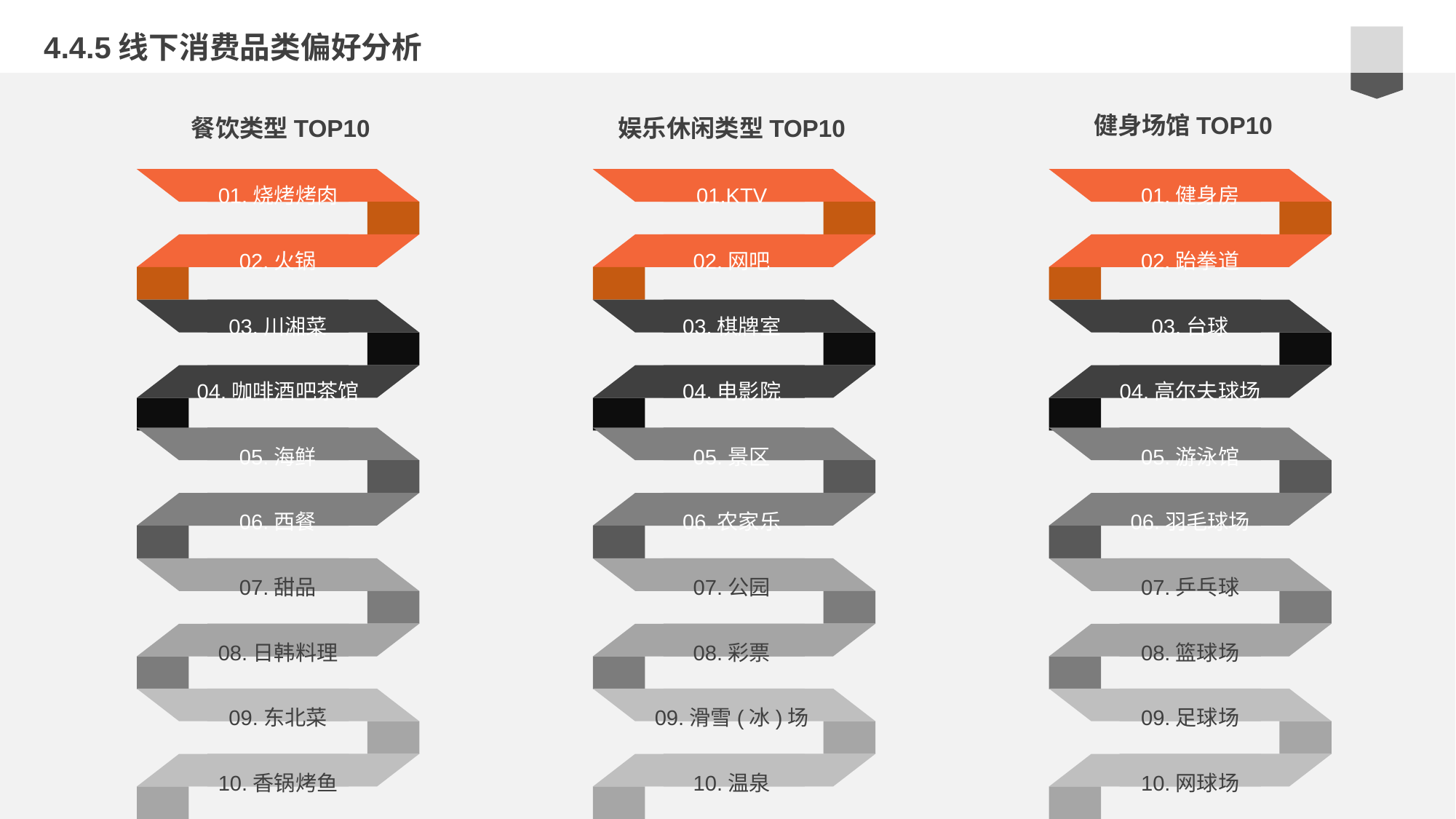

4.4.5线下消费品类偏好分析
138
健身场馆TOP10
餐饮类型TOP10
娱乐休闲类型TOP10
01.烧烤烤肉
02.火锅
03.川湘菜
04.咖啡酒吧茶馆
05.海鲜
06.西餐
07.甜品
08.日韩料理
09.东北菜
10.香锅烤鱼
01.KTV
02.网吧
03.棋牌室
04.电影院
05.景区
06.农家乐
07.公园
08.彩票
09.滑雪(冰)场
10.温泉

01.健身房
02.跆拳道
03.台球
04.高尔夫球场
05.游泳馆
06.羽毛球场
07.乒乓球
08.篮球场
09.足球场
10.网球场

e7d195523061f1c0b9c437df2358c0cda14f5041a22fabbfBE2BE37675DC7AB669ED1A17F222BC996230C869F9A73B775AB9A6F73BCC744AF1BB55A31F7D215610F6B48D481C98CFAE215B20EECA2E6E0A7FA5F51308CB52DBDDBC704BB1B1B15B9E8404F8B10E983444B66EA388C6170E35B82D1C09D0AA1358145966557C00F2090DB9C29BE49B